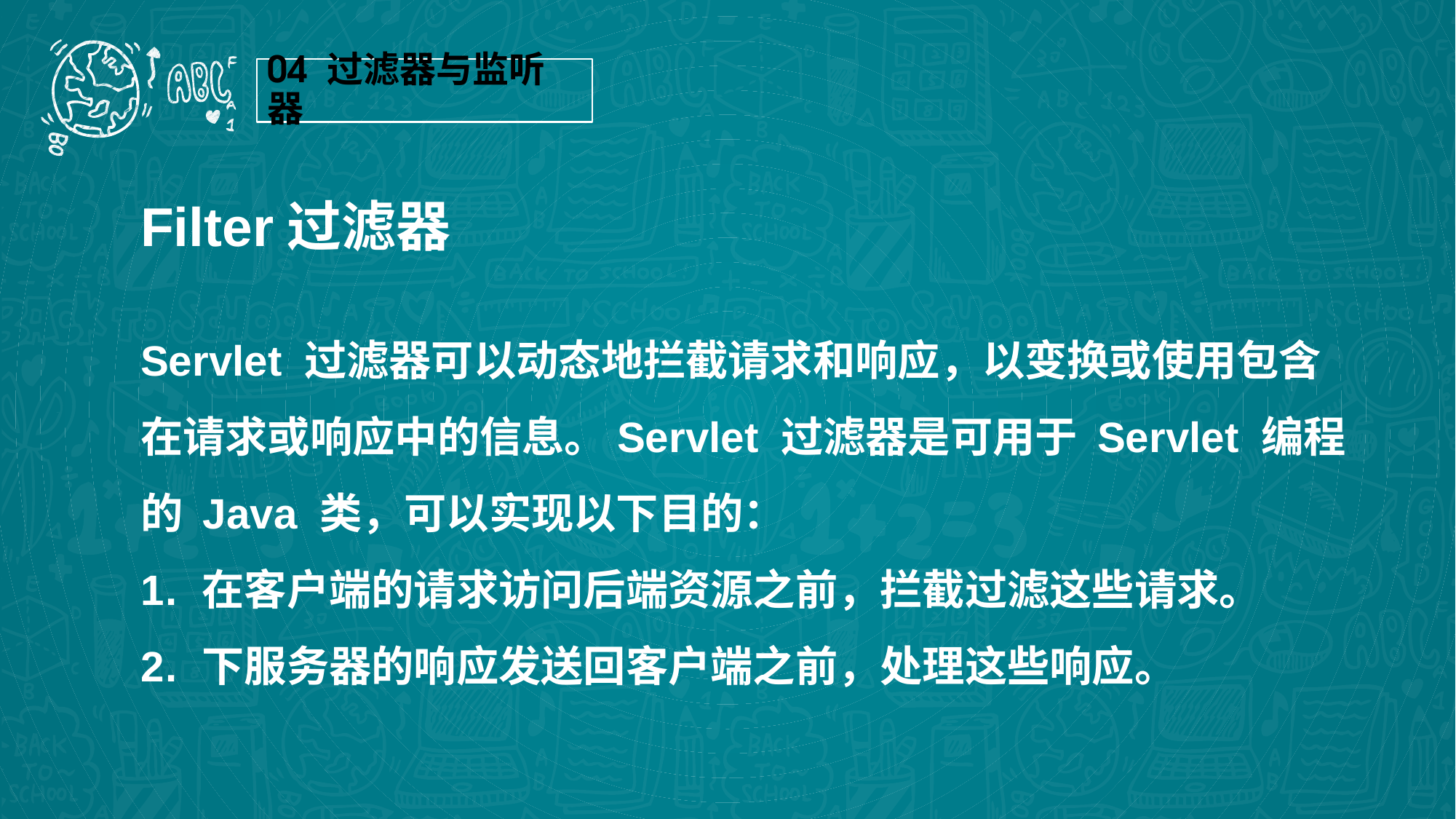

04 过滤器与监听器
Filter过滤器

Servlet 过滤器可以动态地拦截请求和响应，以变换或使用包含在请求或响应中的信息。Servlet 过滤器是可用于 Servlet 编程的 Java 类，可以实现以下目的：
在客户端的请求访问后端资源之前，拦截过滤这些请求。
下服务器的响应发送回客户端之前，处理这些响应。